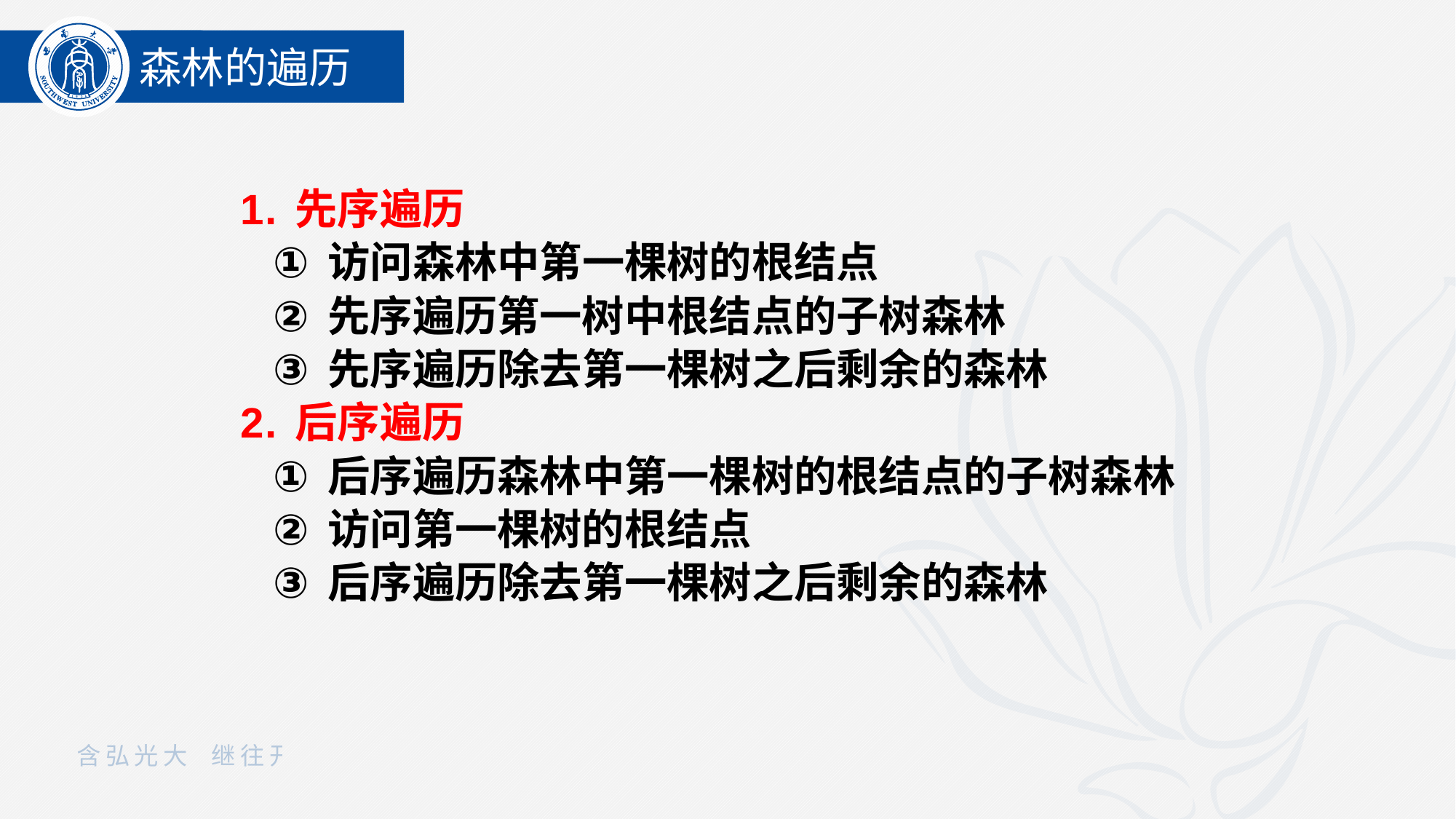

森林的遍历
先序遍历
访问森林中第一棵树的根结点
先序遍历第一树中根结点的子树森林
先序遍历除去第一棵树之后剩余的森林
后序遍历
后序遍历森林中第一棵树的根结点的子树森林
访问第一棵树的根结点
后序遍历除去第一棵树之后剩余的森林